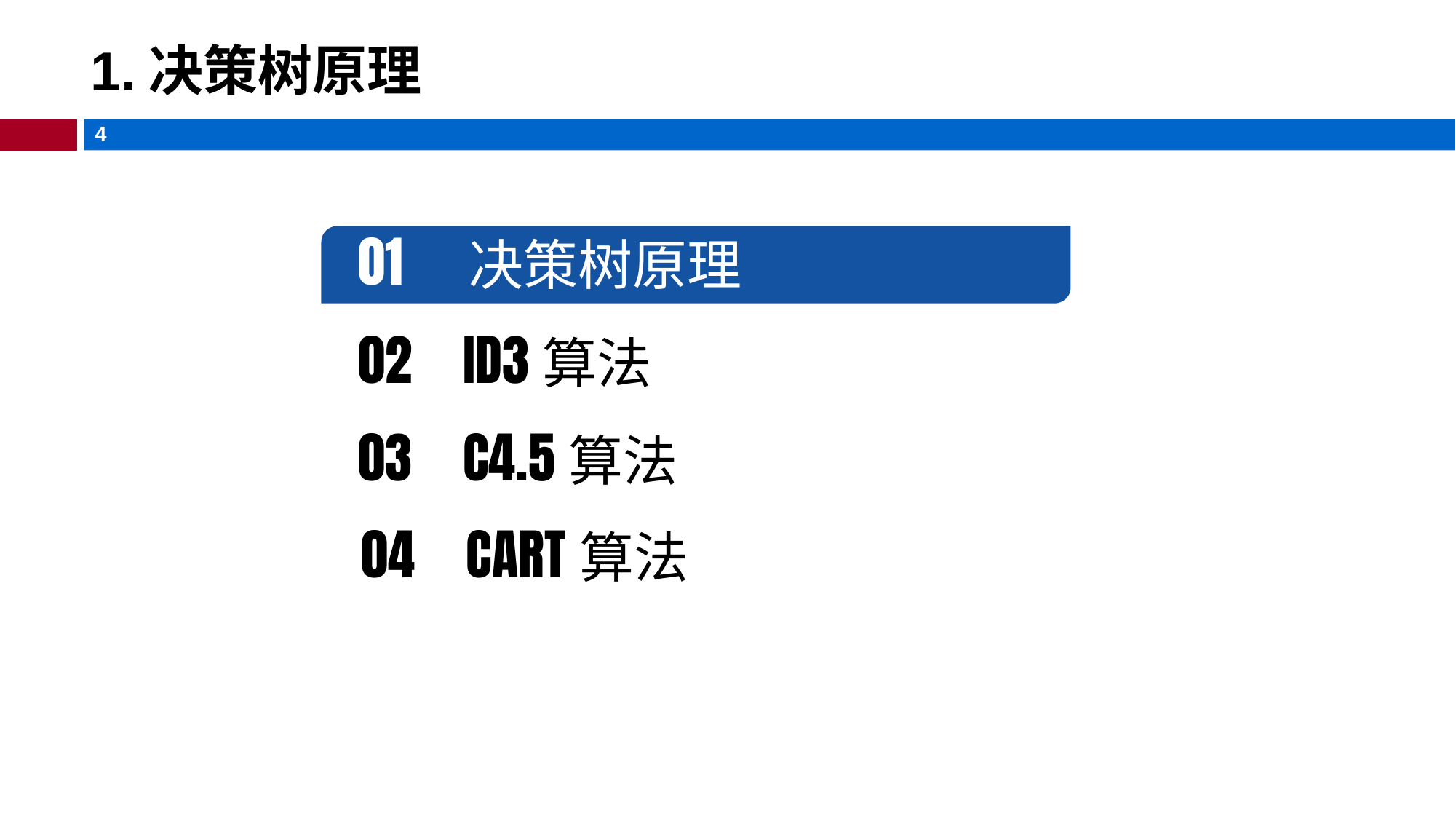

# 1.决策树原理
01    决策树原理

02    ID3算法
03    C4.5算法
04    CART算法